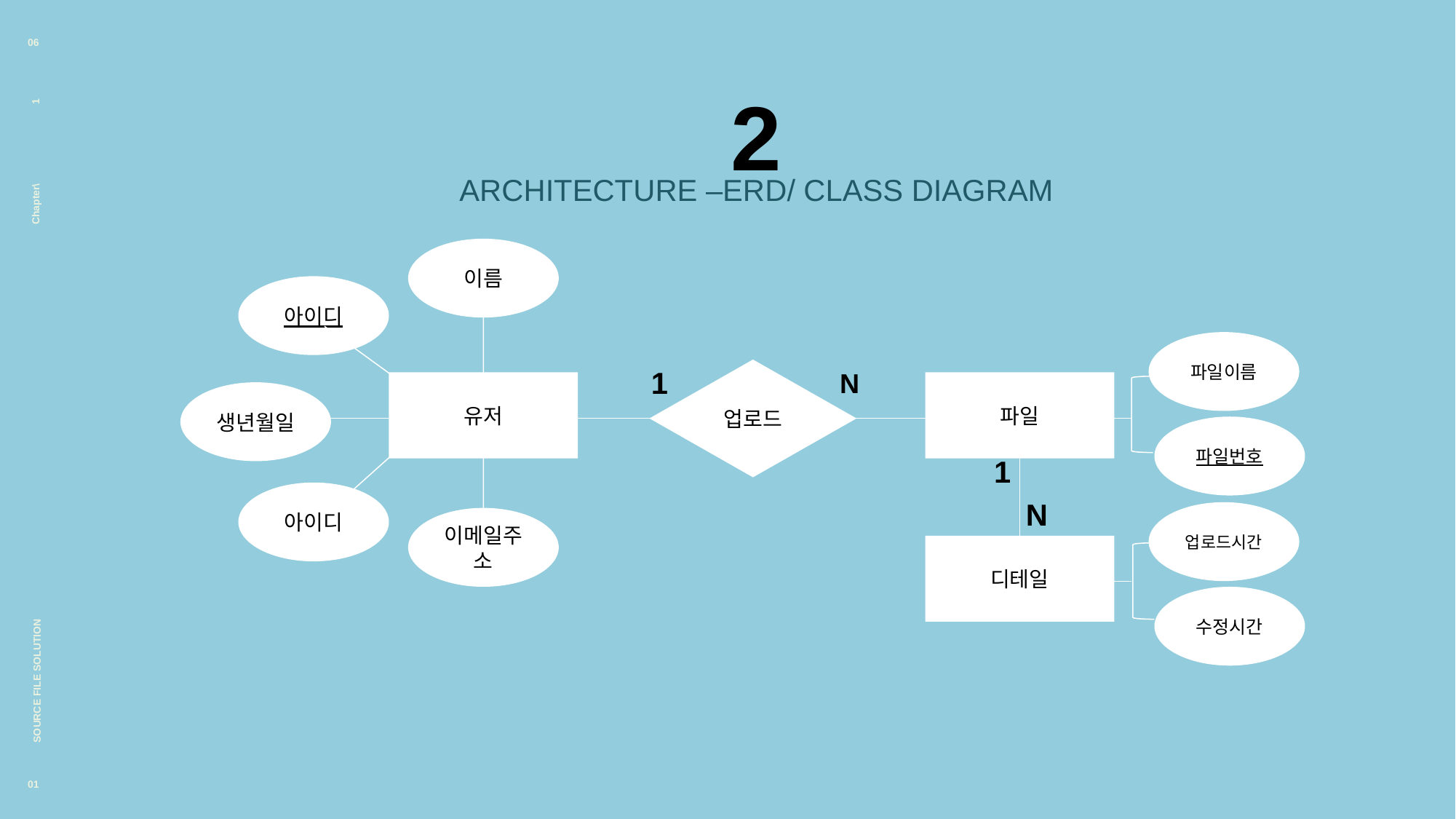

06
2
ARCHITECTURE –ERD/ CLASS DIAGRAM
이름
Chapter\                           1
아이디
파일이름
1
업로드
 N
유저
파일

생년월일
파일번호
1
아이디
N
업로드시간
이메일주소
디테일

수정시간
SOURCE FILE SOLUTION
01